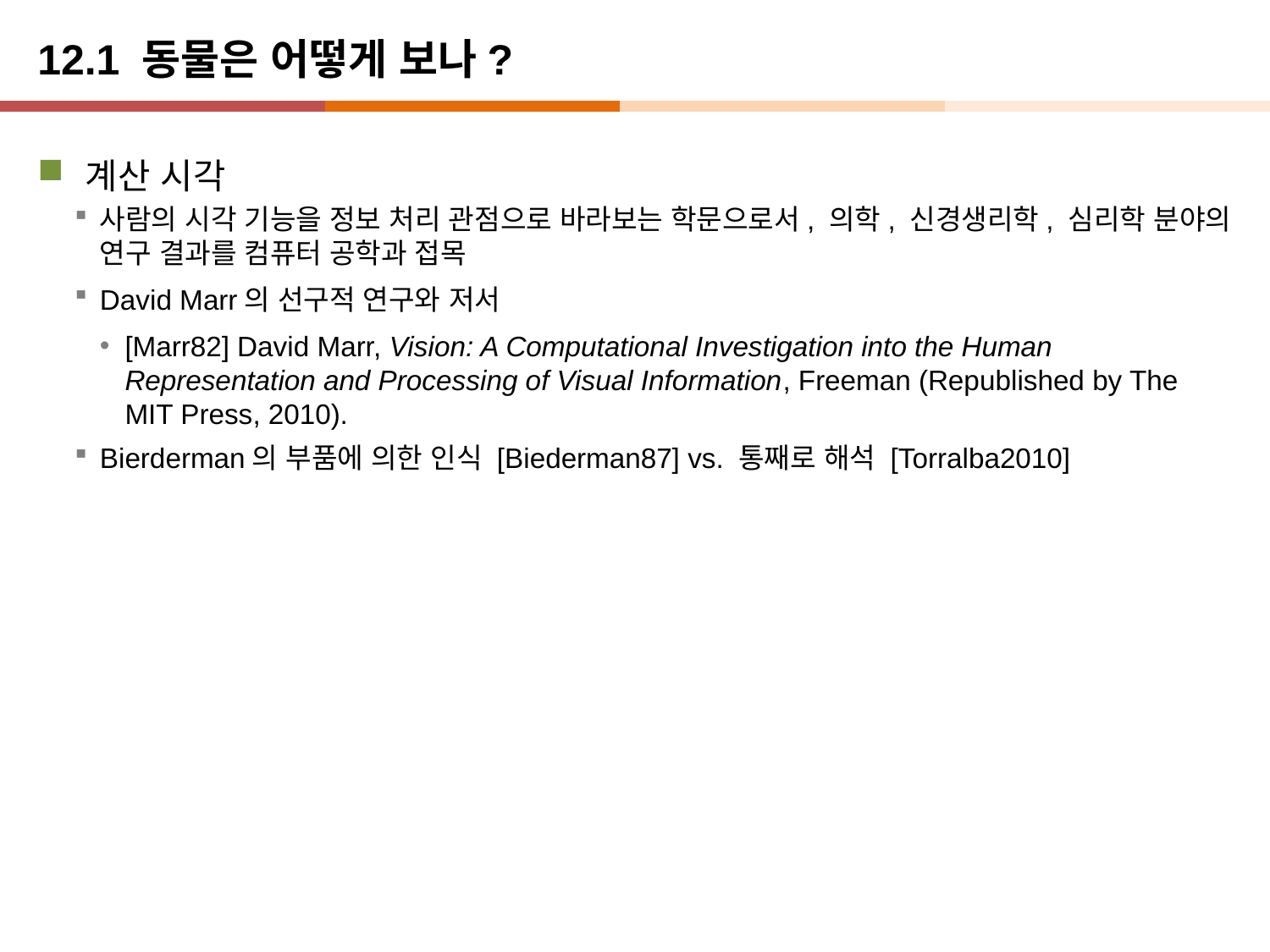

# 12.1 동물은 어떻게 보나?
계산 시각
사람의 시각 기능을 정보 처리 관점으로 바라보는 학문으로서, 의학, 신경생리학, 심리학 분야의 연구 결과를 컴퓨터 공학과 접목
David Marr의 선구적 연구와 저서
[Marr82] David Marr, Vision: A Computational Investigation into the Human Representation and Processing of Visual Information, Freeman (Republished by The MIT Press, 2010).
Bierderman의 부품에 의한 인식 [Biederman87] vs. 통째로 해석 [Torralba2010]